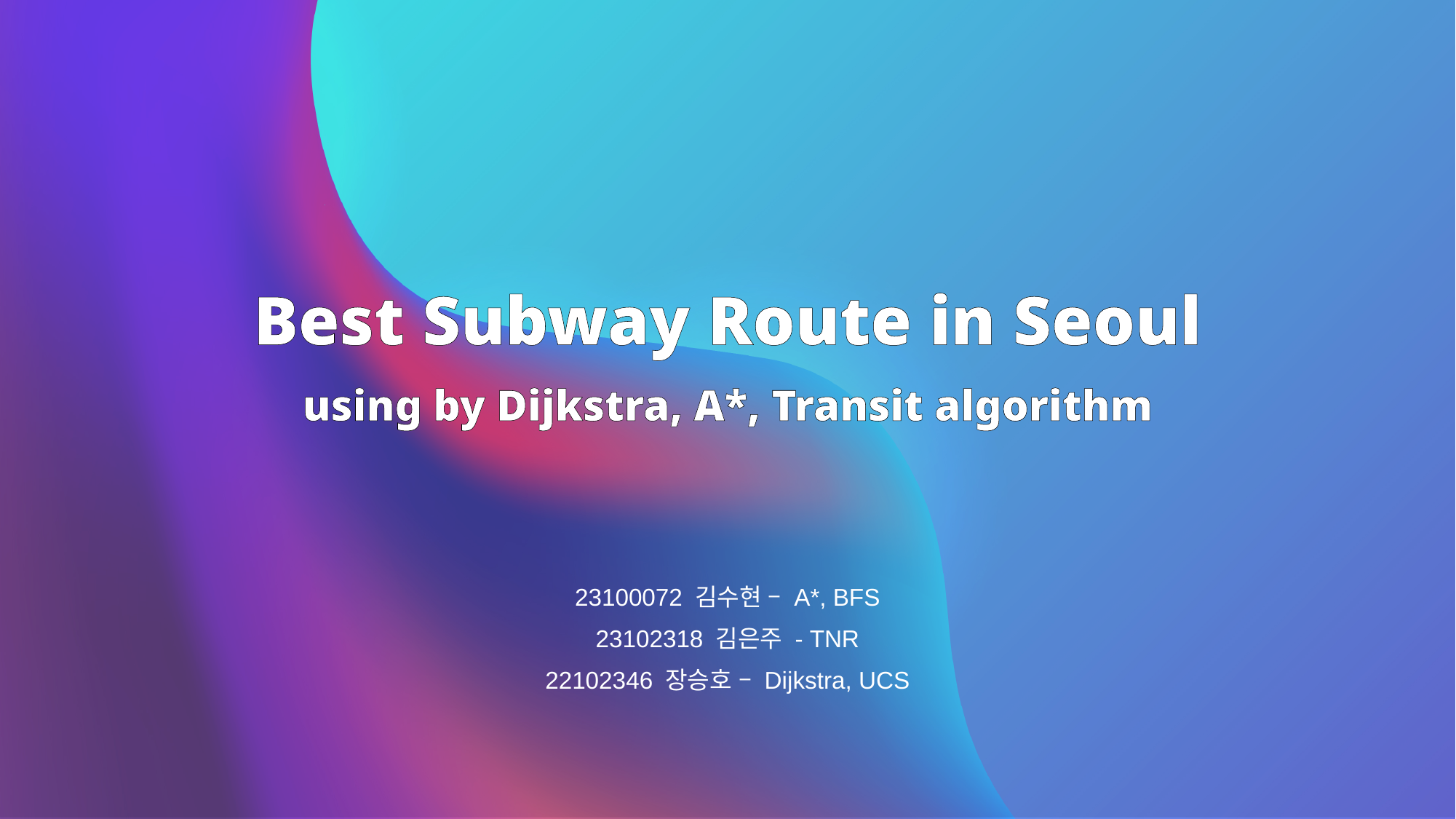

Best Subway Route in Seoul
using by Dijkstra, A*, Transit algorithm
23100072 김수현 – A*, BFS
23102318 김은주 - TNR
22102346 장승호 – Dijkstra, UCS